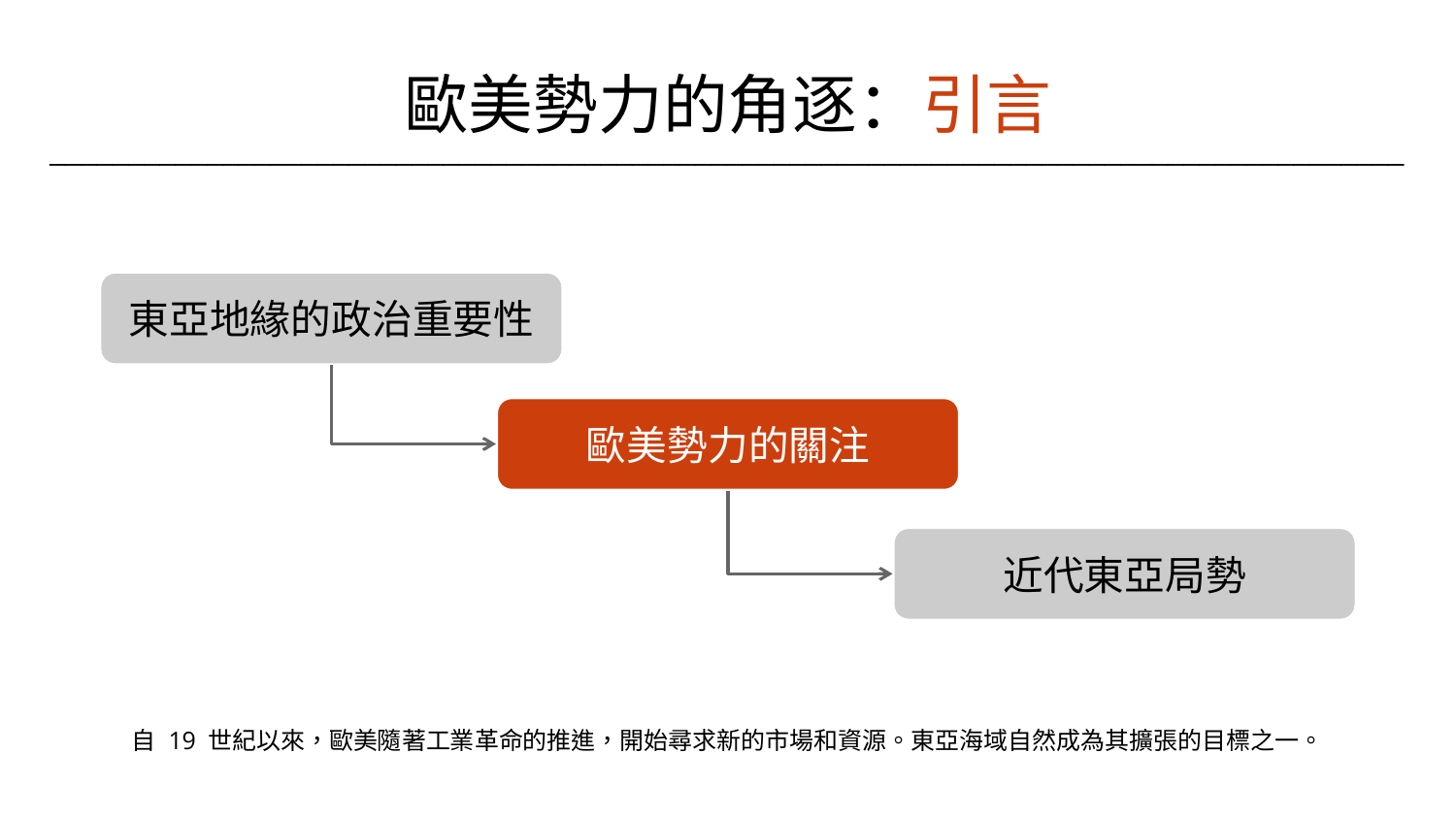

歐美勢力的角逐：引言
______________________________________________________________________________________
東亞地緣的政治重要性
歐美勢力的關注
近代東亞局勢
自 19 世紀以來，歐美隨著工業革命的推進，開始尋求新的市場和資源。東亞海域自然成為其擴張的目標之一。